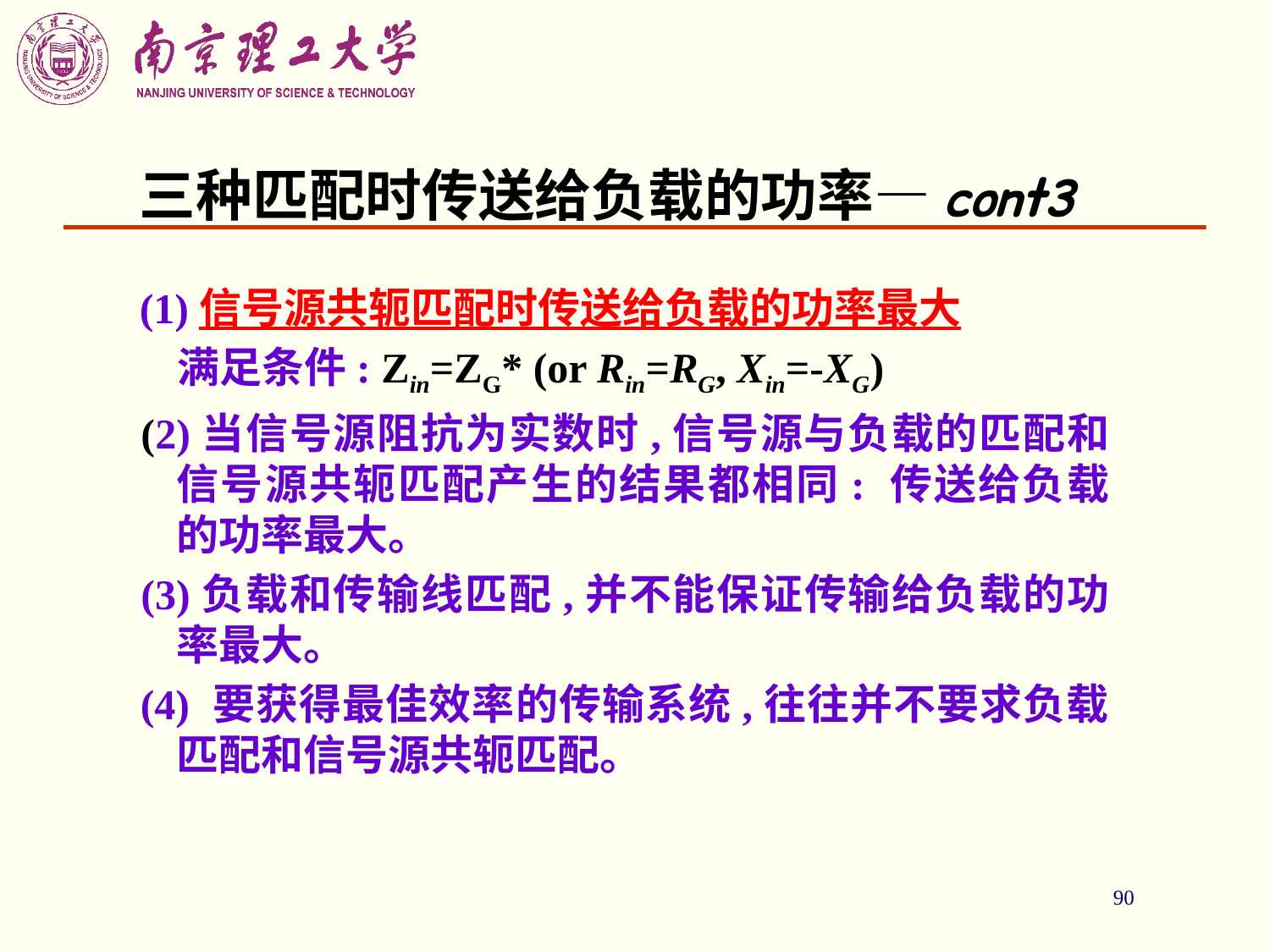

90
三种匹配时传送给负载的功率—cont3
 (1)信号源共轭匹配时传送给负载的功率最大
    满足条件: Zin=ZG* (or Rin=RG, Xin=-XG)
 (2)当信号源阻抗为实数时,信号源与负载的匹配和信号源共轭匹配产生的结果都相同: 传送给负载的功率最大。
 (3)负载和传输线匹配,并不能保证传输给负载的功率最大。
 (4) 要获得最佳效率的传输系统,往往并不要求负载匹配和信号源共轭匹配。